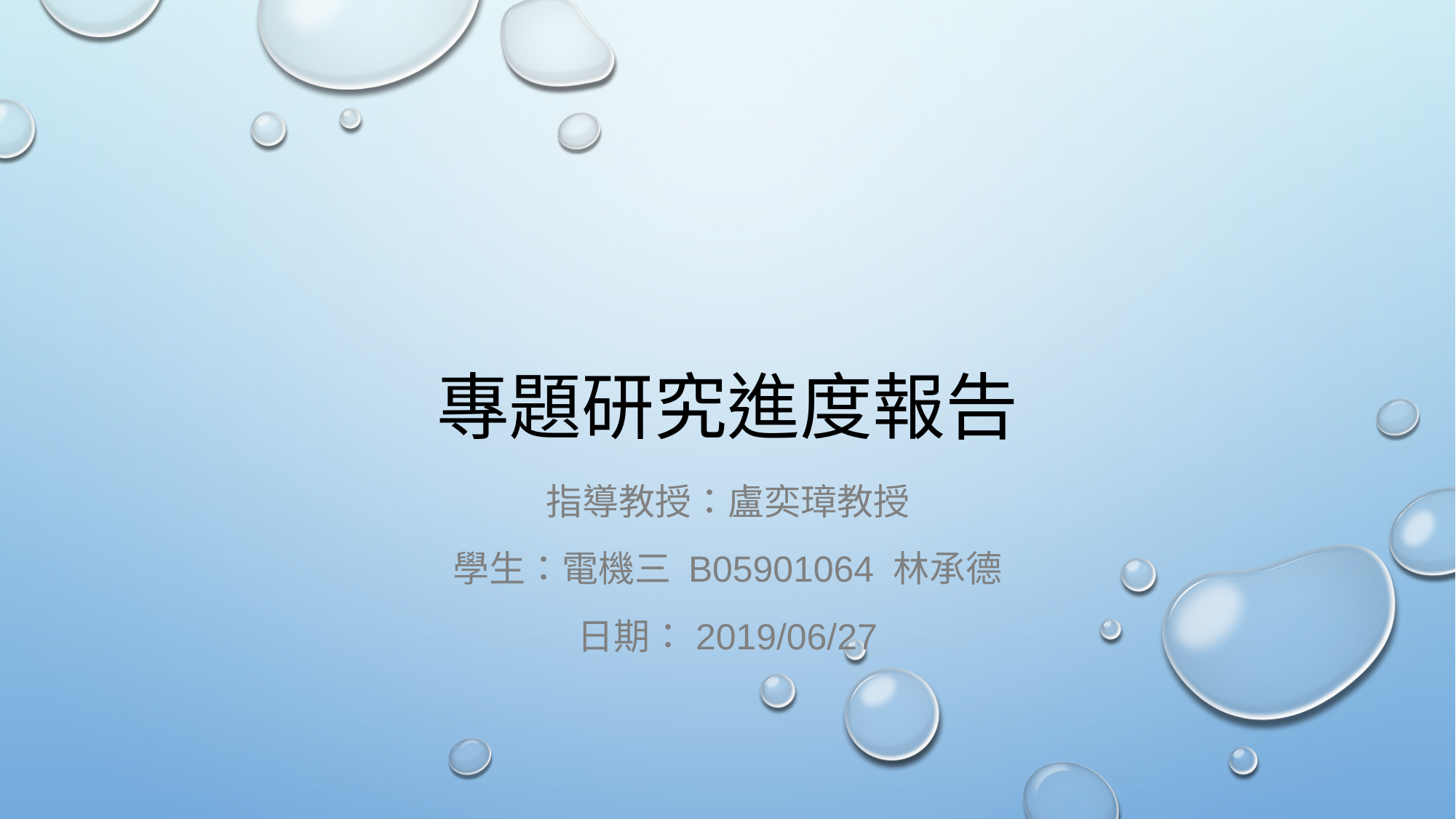

# 專題研究進度報告
指導教授：盧奕璋教授
學生：電機三 B05901064 林承德
日期：2019/06/27